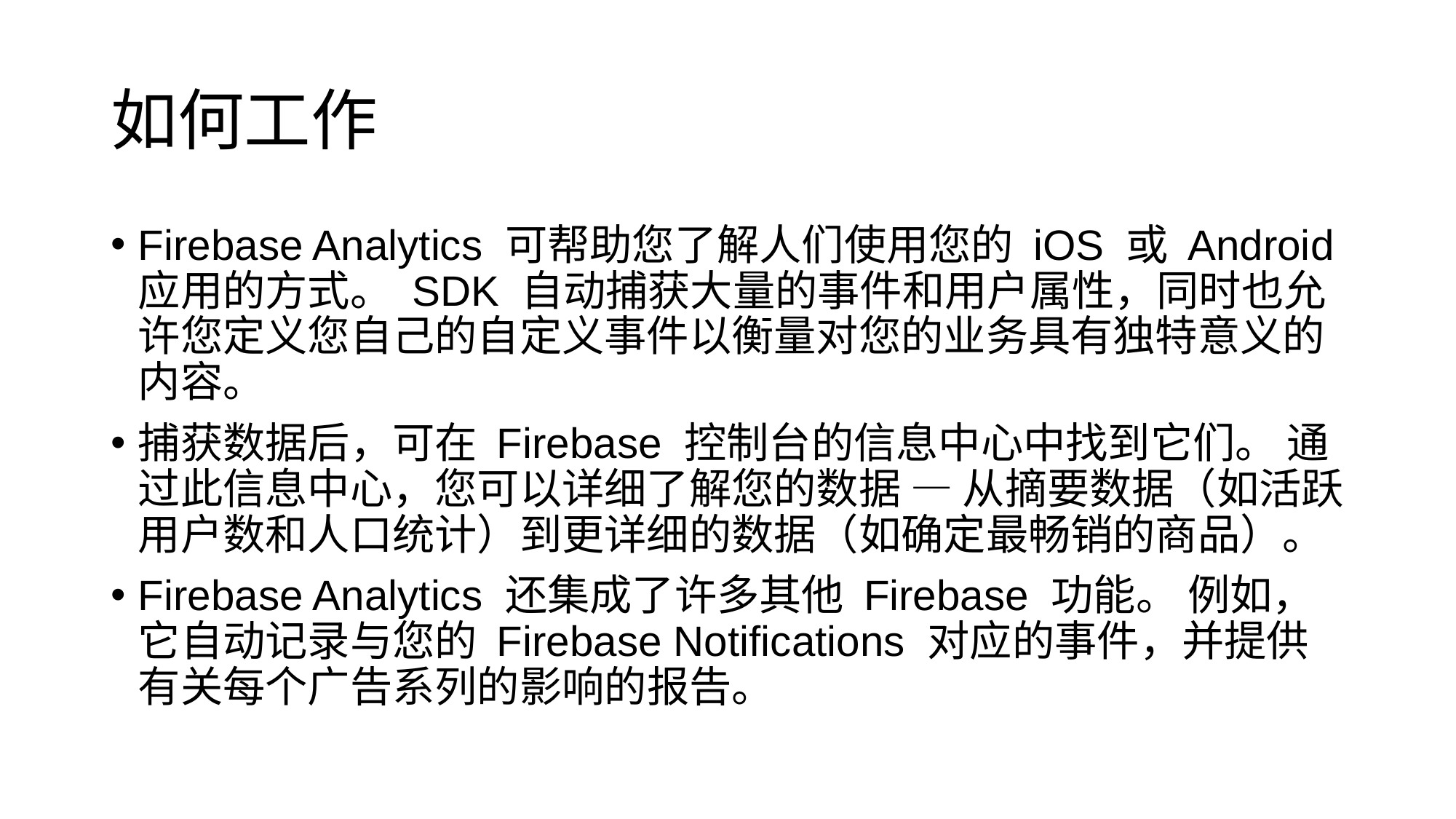

# 如何工作
Firebase Analytics 可帮助您了解人们使用您的 iOS 或 Android 应用的方式。 SDK 自动捕获大量的事件和用户属性，同时也允许您定义您自己的自定义事件以衡量对您的业务具有独特意义的内容。
捕获数据后，可在 Firebase 控制台的信息中心中找到它们。 通过此信息中心，您可以详细了解您的数据 — 从摘要数据（如活跃用户数和人口统计）到更详细的数据（如确定最畅销的商品）。
Firebase Analytics 还集成了许多其他 Firebase 功能。 例如，它自动记录与您的 Firebase Notifications 对应的事件，并提供有关每个广告系列的影响的报告。